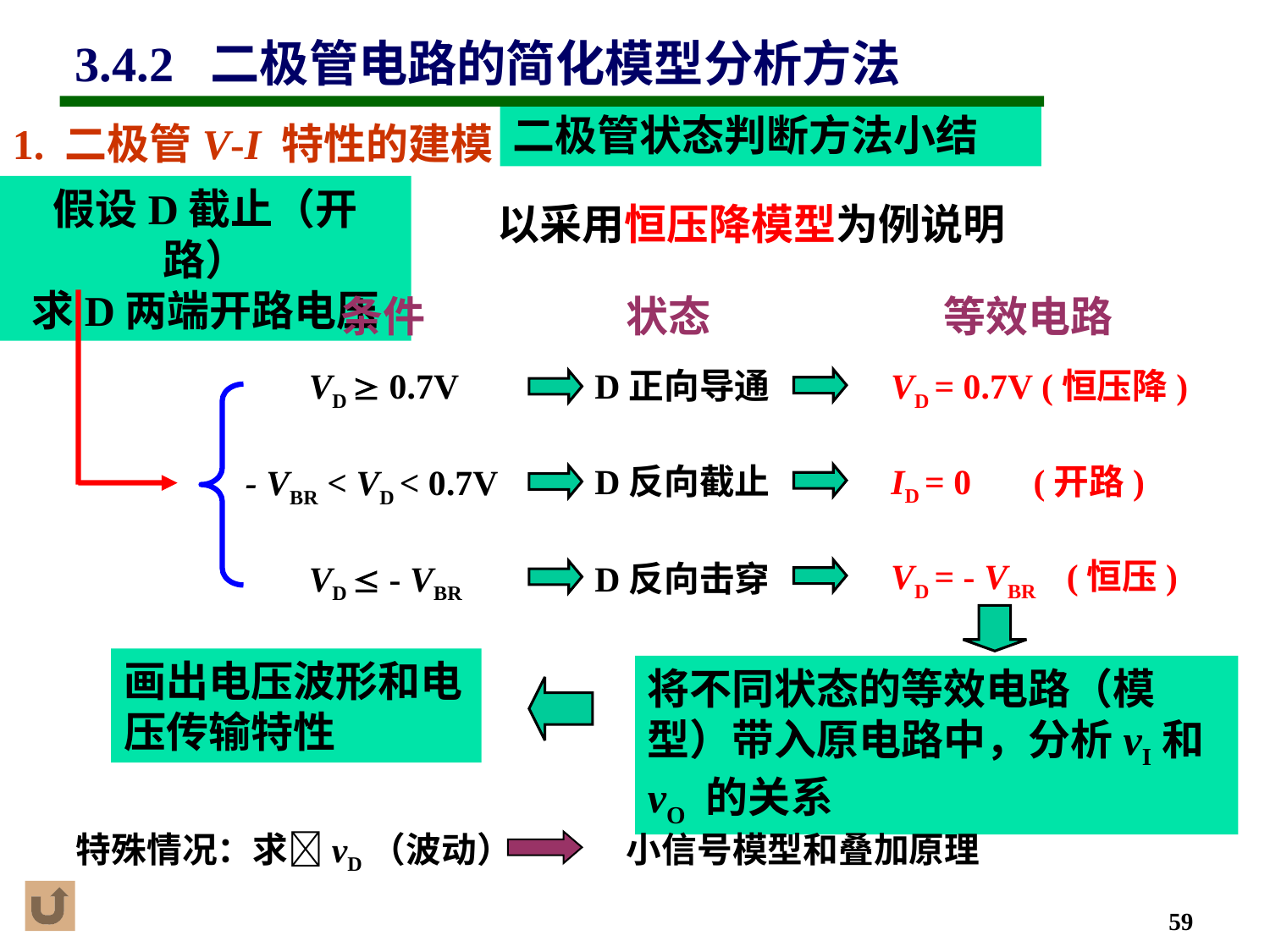

3.4.2  二极管电路的简化模型分析方法

# 二极管状态判断方法小结
1. 二极管V-I 特性的建模
假设D截止（开路）
求D两端开路电压
以采用恒压降模型为例说明
条件
状态
等效电路

VD ≥ 0.7V
D正向导通

VD = 0.7V (恒压降)

D反向截止

ID = 0       (开路)

- VBR < VD < 0.7V
VD = - VBR      (恒压)
VD ≤ - VBR
D反向击穿

画出电压波形和电压传输特性
将不同状态的等效电路（模型）带入原电路中，分析vI和vO 的关系

特殊情况：求ΔvD（波动）
小信号模型和叠加原理

59